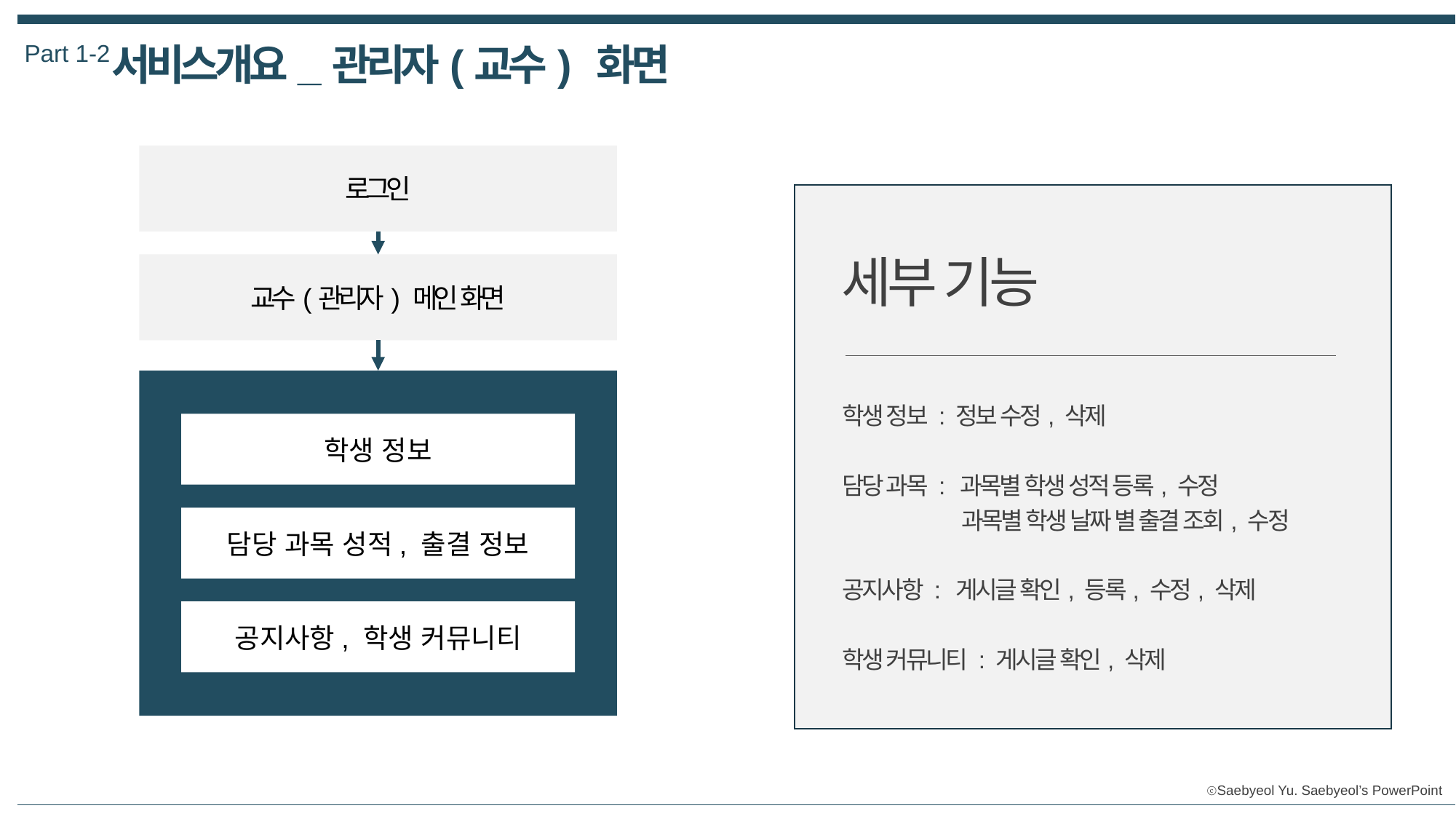

Part 1-2
서비스개요_관리자(교수)  화면

로그인

세부 기능

교수(관리자)  메인  화면

학생 정보 : 정보 수정, 삭제

담당 과목 :  과목별 학생 성적 등록, 수정
                         과목별 학생 날짜 별 출결 조회, 수정

공지사항 :  게시글 확인, 등록, 수정, 삭제

학생 커뮤니티 : 게시글 확인, 삭제
학생 정보
담당 과목 성적, 출결 정보
공지사항, 학생 커뮤니티